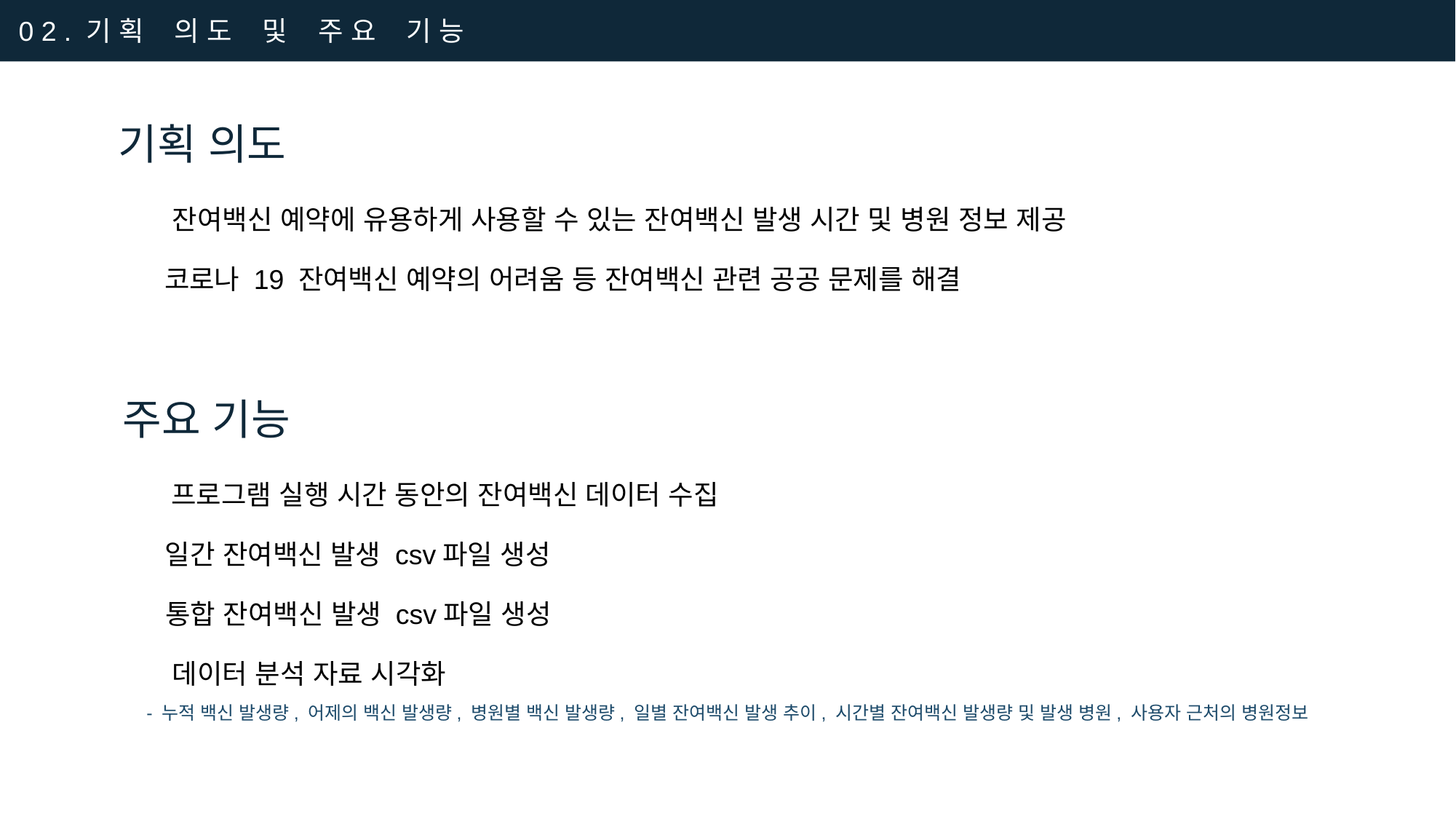

0 2 . 기 획    의 도    및    주 요    기 능
기획 의도
잔여백신 예약에 유용하게 사용할 수 있는 잔여백신 발생 시간 및 병원 정보 제공
코로나 19 잔여백신 예약의 어려움 등 잔여백신 관련 공공 문제를 해결
주요 기능
프로그램 실행 시간 동안의 잔여백신 데이터 수집
일간 잔여백신 발생 csv파일 생성
통합 잔여백신 발생 csv파일 생성
데이터 분석 자료 시각화
- 누적 백신 발생량, 어제의 백신 발생량, 병원별 백신 발생량, 일별 잔여백신 발생 추이, 시간별 잔여백신 발생량 및 발생 병원, 사용자 근처의 병원정보